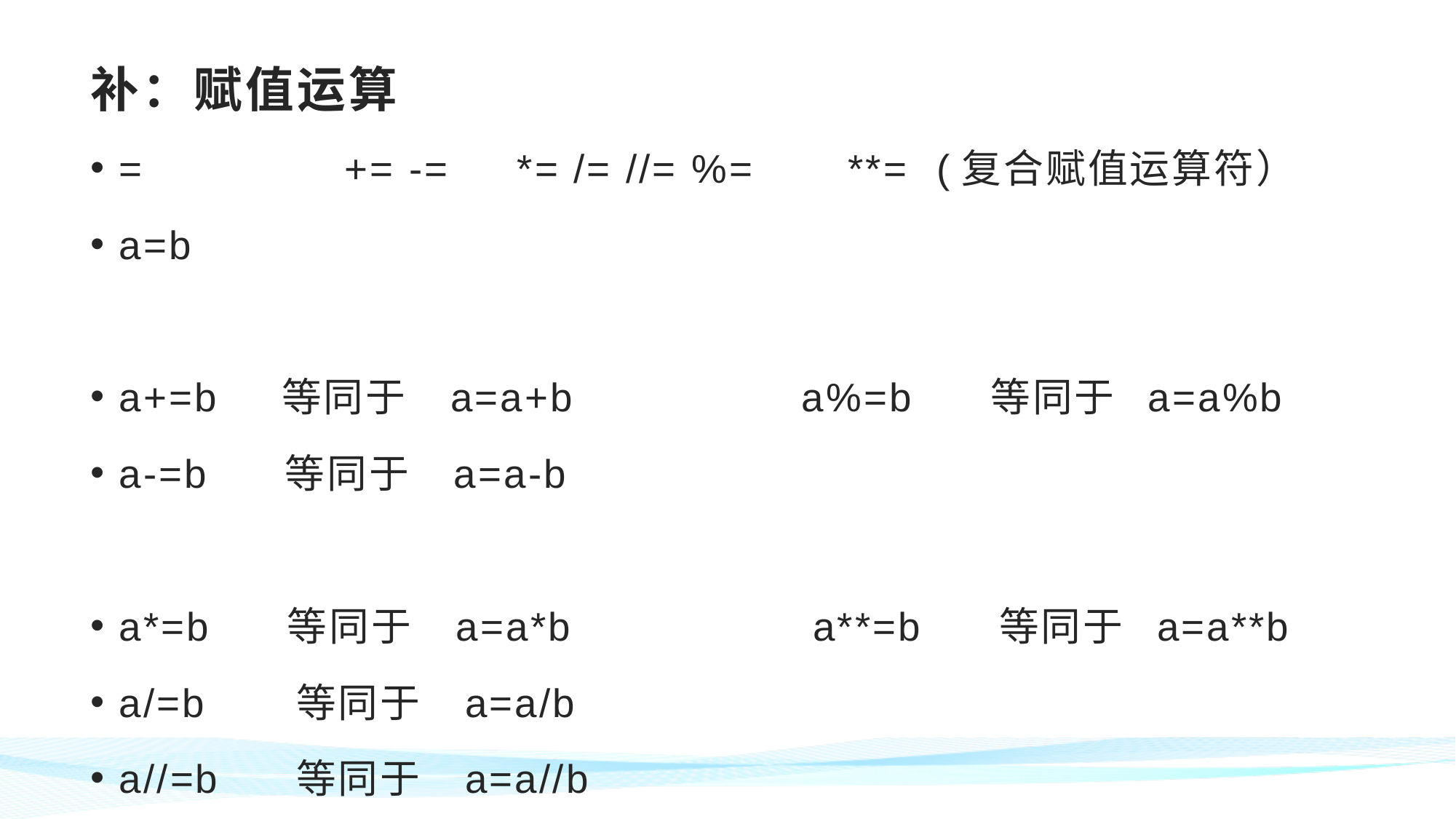

# 补：赋值运算
=               += -=     *= /= //= %=       **=  (复合赋值运算符）
a=b

a+=b    等同于   a=a+b                 a%=b     等同于  a=a%b
a-=b     等同于   a=a-b

a*=b     等同于   a=a*b                  a**=b     等同于  a=a**b
a/=b      等同于   a=a/b
a//=b     等同于   a=a//b